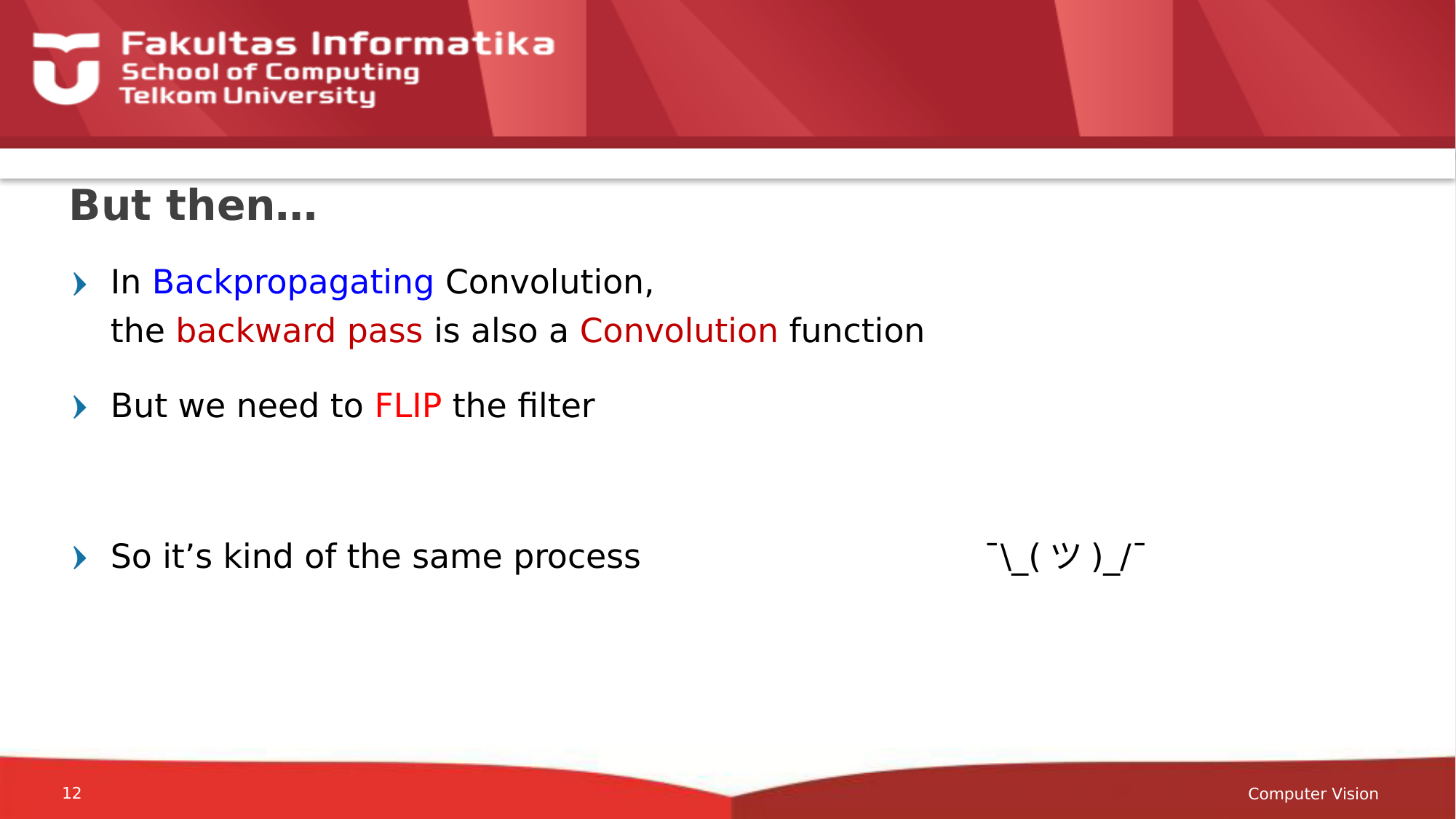

# But then…
In Backpropagating Convolution,
the backward pass is also a Convolution function
But we need to FLIP the filter

So it’s kind of the same process 				¯\_(ツ)_/¯
Computer Vision
12